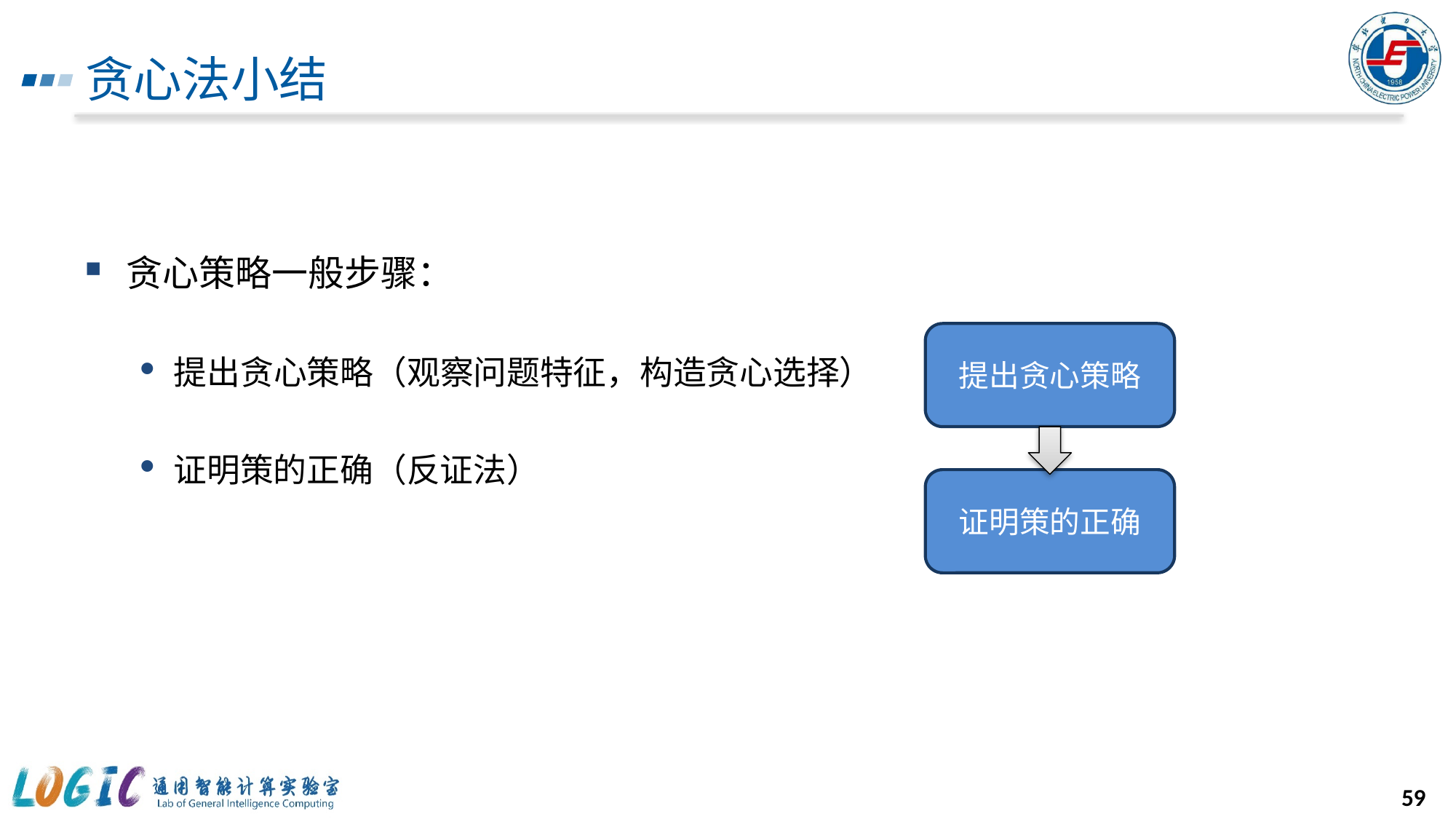

# 贪心法小结

贪心策略一般步骤：

提出贪心策略（观察问题特征，构造贪心选择）

证明策的正确（反证法）
提出贪心策略

证明策的正确
59